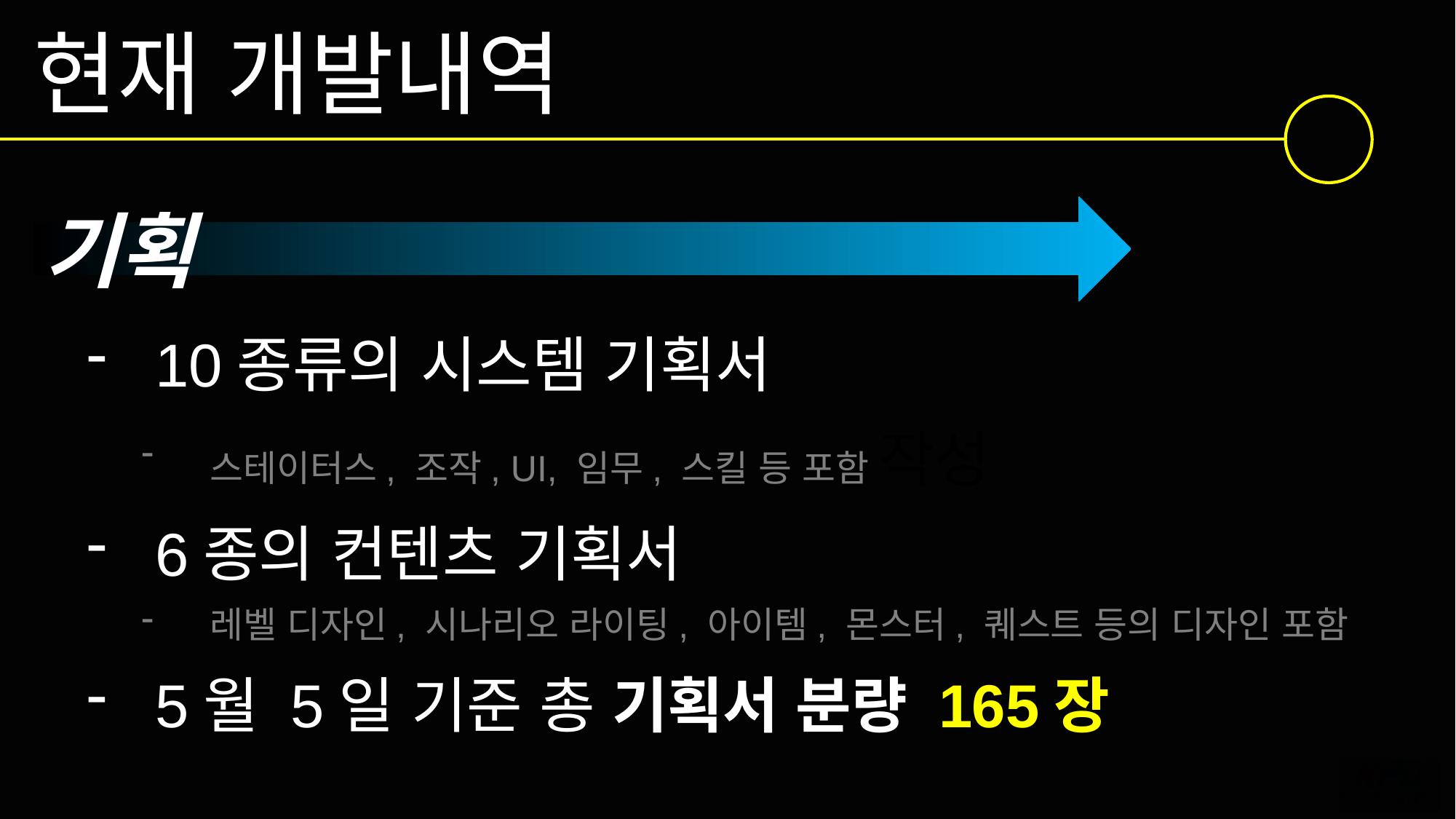

현재 개발내역

기획
10종류의 시스템 기획서
스테이터스, 조작, UI, 임무, 스킬 등 포함 작성
6종의 컨텐츠 기획서
레벨 디자인, 시나리오 라이팅, 아이템, 몬스터, 퀘스트 등의 디자인 포함
5월 5일 기준 총 기획서 분량 165장